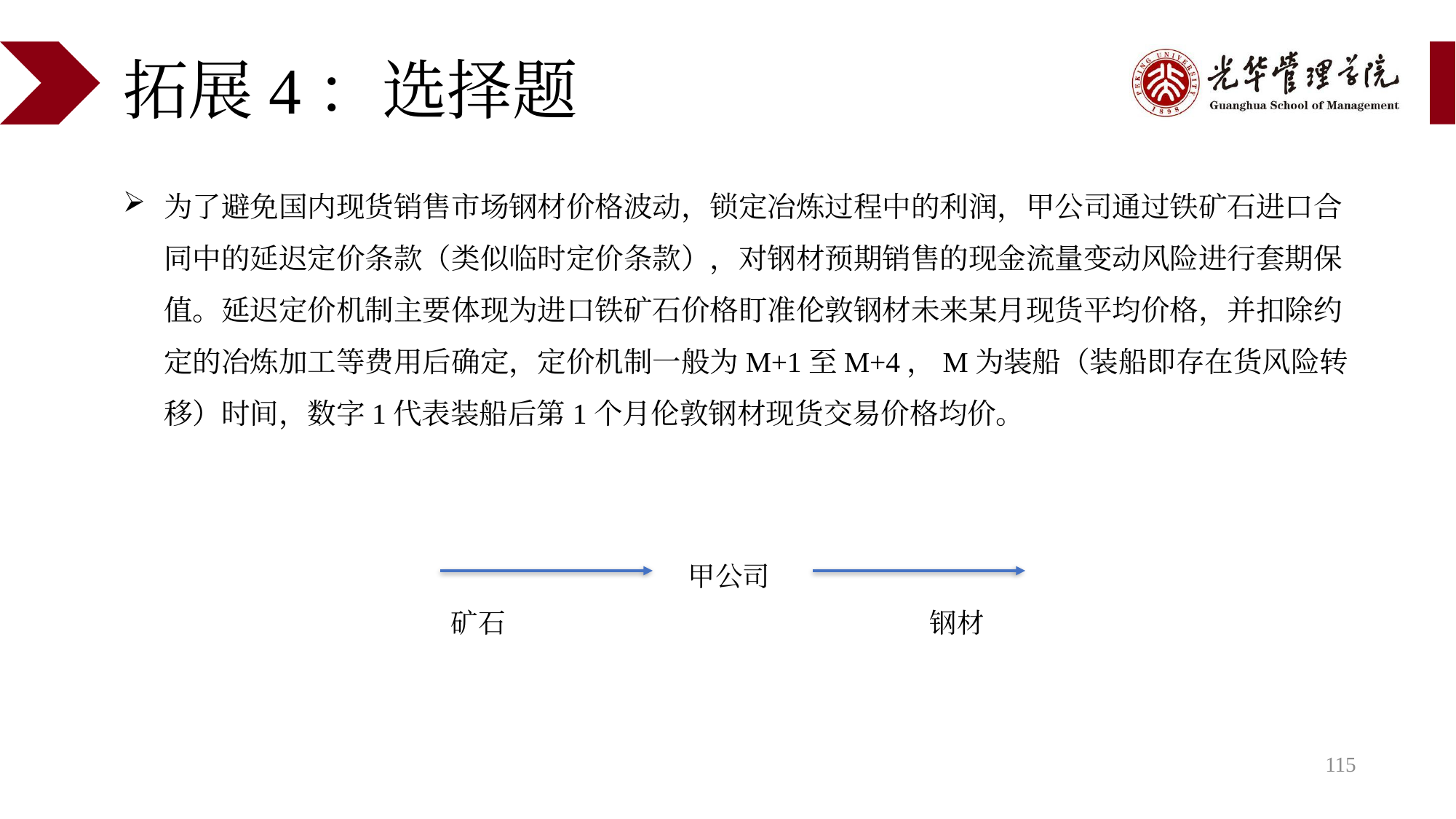

# 拓展4：选择题
为了避免国内现货销售市场钢材价格波动，锁定冶炼过程中的利润，甲公司通过铁矿石进口合同中的延迟定价条款（类似临时定价条款），对钢材预期销售的现金流量变动风险进行套期保值。延迟定价机制主要体现为进口铁矿石价格盯准伦敦钢材未来某月现货平均价格，并扣除约定的冶炼加工等费用后确定，定价机制一般为M+1至M+4，M为装船（装船即存在货风险转移）时间，数字1代表装船后第1个月伦敦钢材现货交易价格均价。

甲公司
钢材
矿石
115